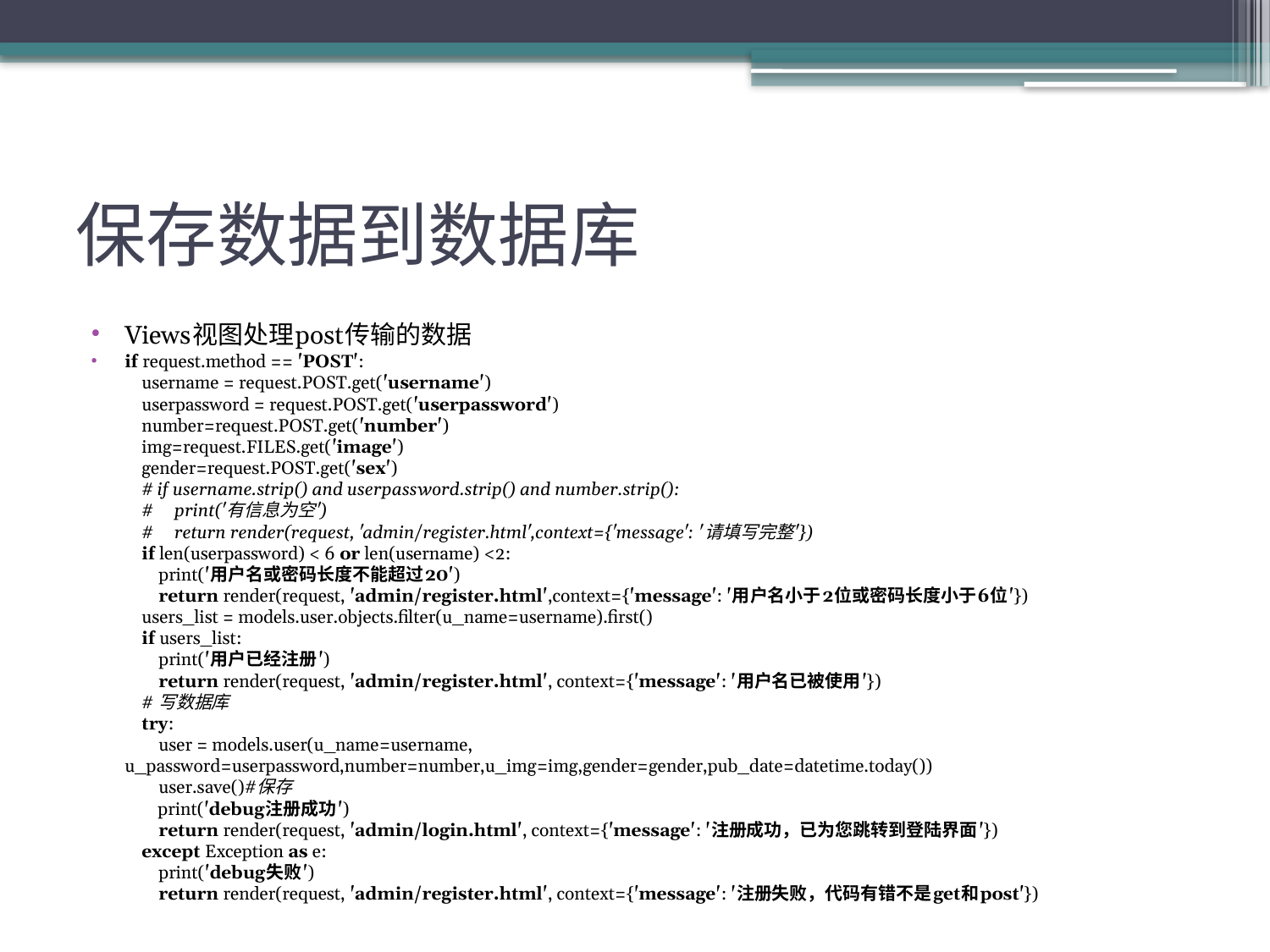

# 保存数据到数据库
Views视图处理post传输的数据
if request.method == 'POST':
    username = request.POST.get('username')
    userpassword = request.POST.get('userpassword')
    number=request.POST.get('number')
    img=request.FILES.get('image')
    gender=request.POST.get('sex')
    # if username.strip() and userpassword.strip() and number.strip():
    #     print('有信息为空')
    #     return render(request, 'admin/register.html',context={'message': '请填写完整'})
    if len(userpassword) < 6 or len(username) <2:
        print('用户名或密码长度不能超过20')
        return render(request, 'admin/register.html',context={'message': '用户名小于2位或密码长度小于6位'})
    users_list = models.user.objects.filter(u_name=username).first()
    if users_list:
        print('用户已经注册')
        return render(request, 'admin/register.html', context={'message': '用户名已被使用'})
    # 写数据库
    try:
        user = models.user(u_name=username,              u_password=userpassword,number=number,u_img=img,gender=gender,pub_date=datetime.today())
        user.save()#保存
        print('debug注册成功')
        return render(request, 'admin/login.html', context={'message': '注册成功，已为您跳转到登陆界面'})
    except Exception as e:
        print('debug失败')
        return render(request, 'admin/register.html', context={'message': '注册失败，代码有错不是get和post'})